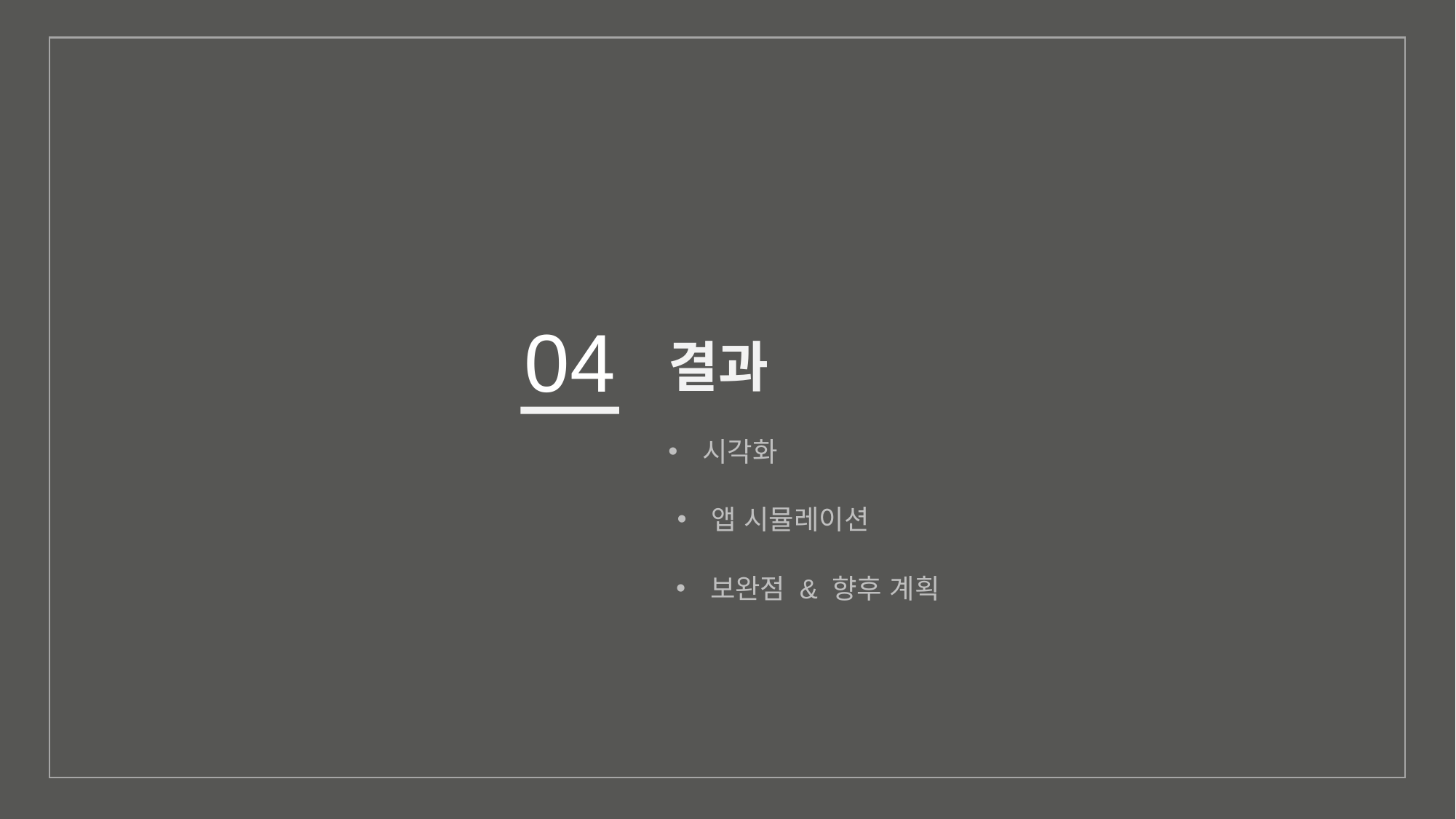

04
결과

시각화
앱 시뮬레이션
보완점 & 향후 계획